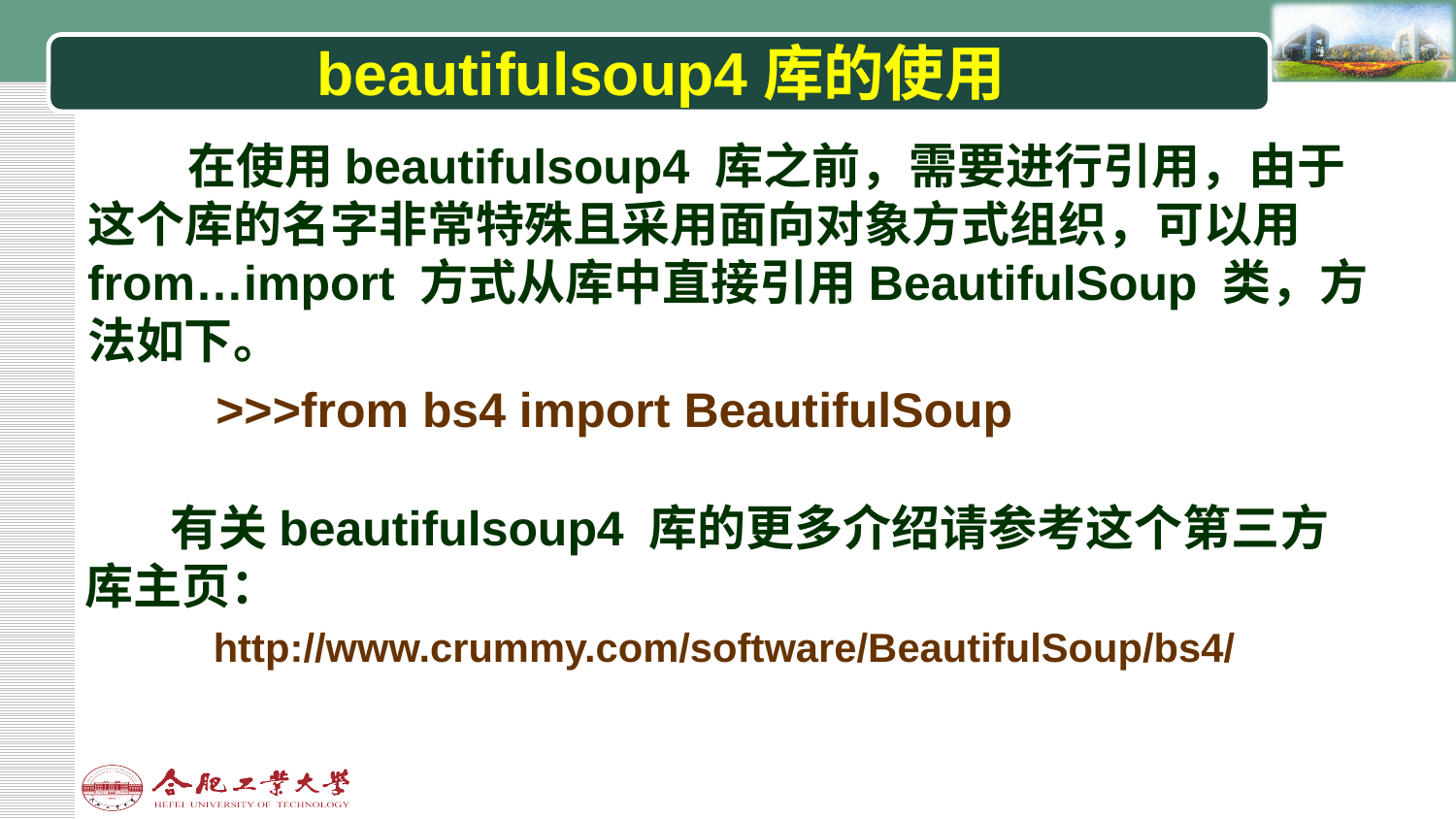

# beautifulsoup4库的使用
在使用beautifulsoup4 库之前，需要进行引用，由于这个库的名字非常特殊且采用面向对象方式组织，可以用from…import 方式从库中直接引用BeautifulSoup 类，方法如下。
>>>from bs4 import BeautifulSoup
有关beautifulsoup4 库的更多介绍请参考这个第三方库主页：
http://www.crummy.com/software/BeautifulSoup/bs4/